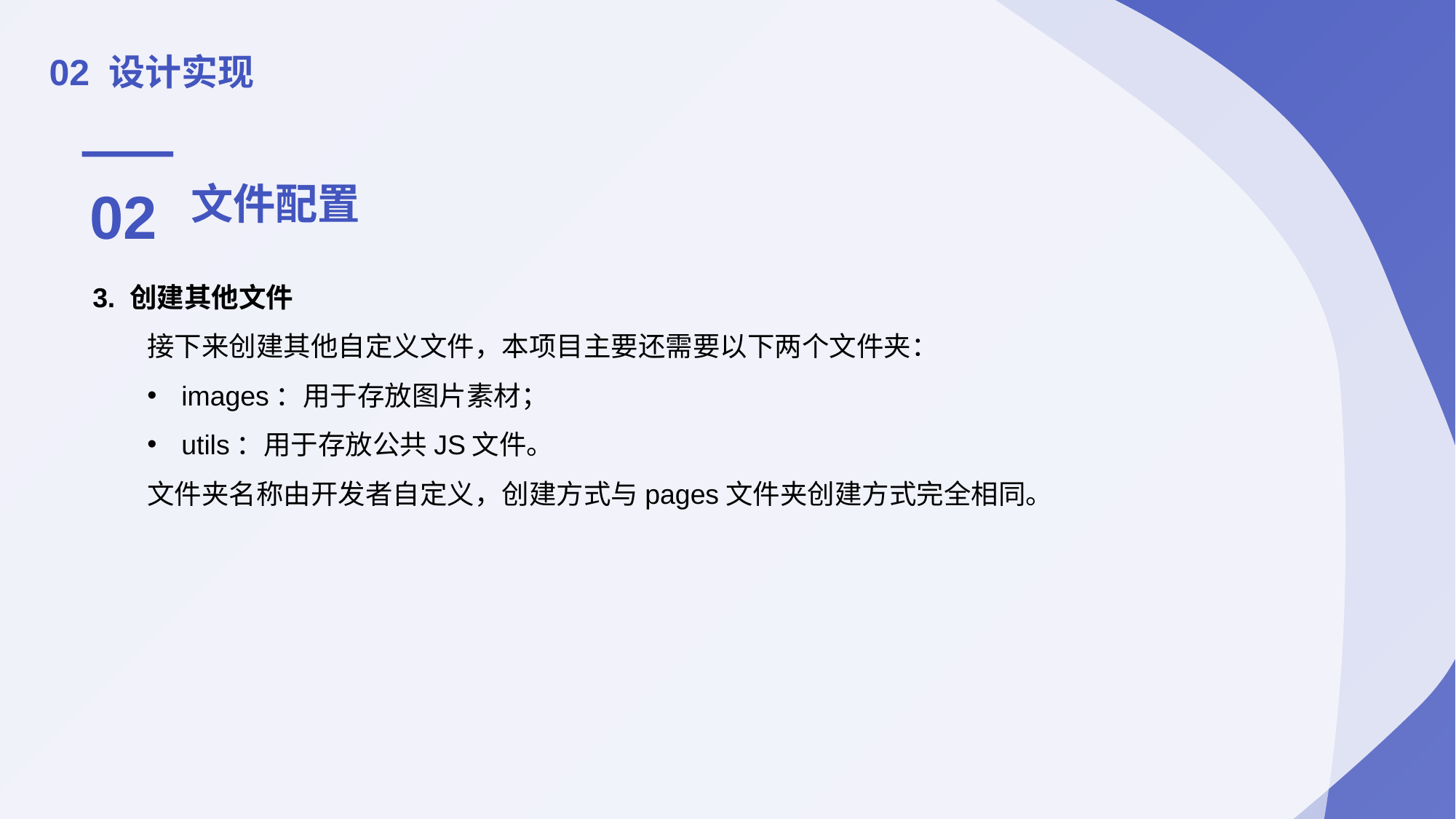

02 设计实现
02

文件配置
3. 创建其他文件
接下来创建其他自定义文件，本项目主要还需要以下两个文件夹：
images：用于存放图片素材；
utils：用于存放公共JS文件。
文件夹名称由开发者自定义，创建方式与pages文件夹创建方式完全相同。